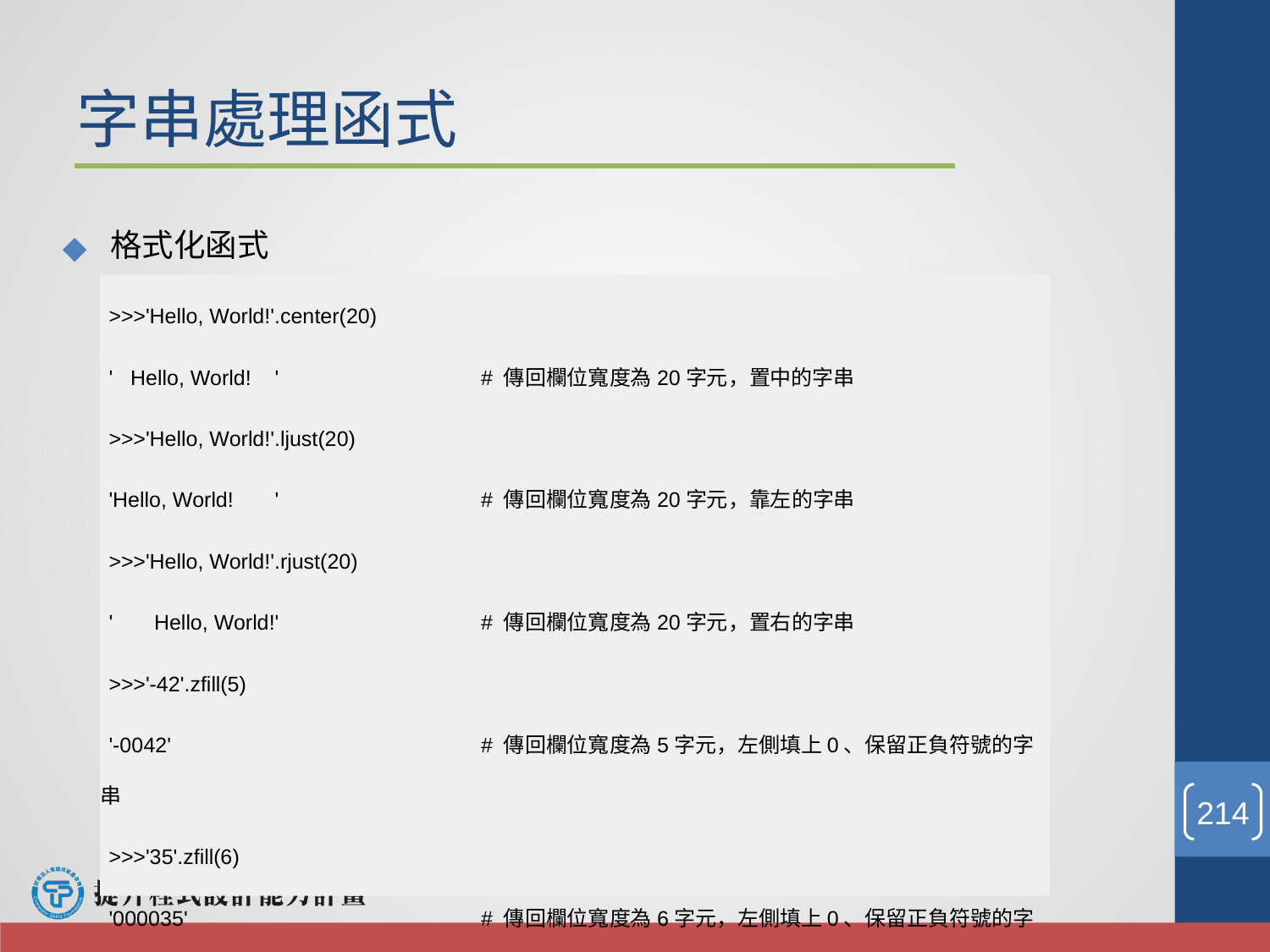

# 字串處理函式
格式化函式
>>>'Hello, World!'.center(20)
'   Hello, World!    ' 		# 傳回欄位寬度為20字元，置中的字串
>>>'Hello, World!'.ljust(20)
'Hello, World!       ' 		# 傳回欄位寬度為20字元，靠左的字串
>>>'Hello, World!'.rjust(20)
'       Hello, World!' 		# 傳回欄位寬度為20字元，置右的字串
>>>'-42'.zfill(5)
'-0042'			# 傳回欄位寬度為5字元，左側填上0、保留正負符號的字串
>>>'35'.zfill(6)
'000035'			# 傳回欄位寬度為6字元，左側填上0、保留正負符號的字串

214